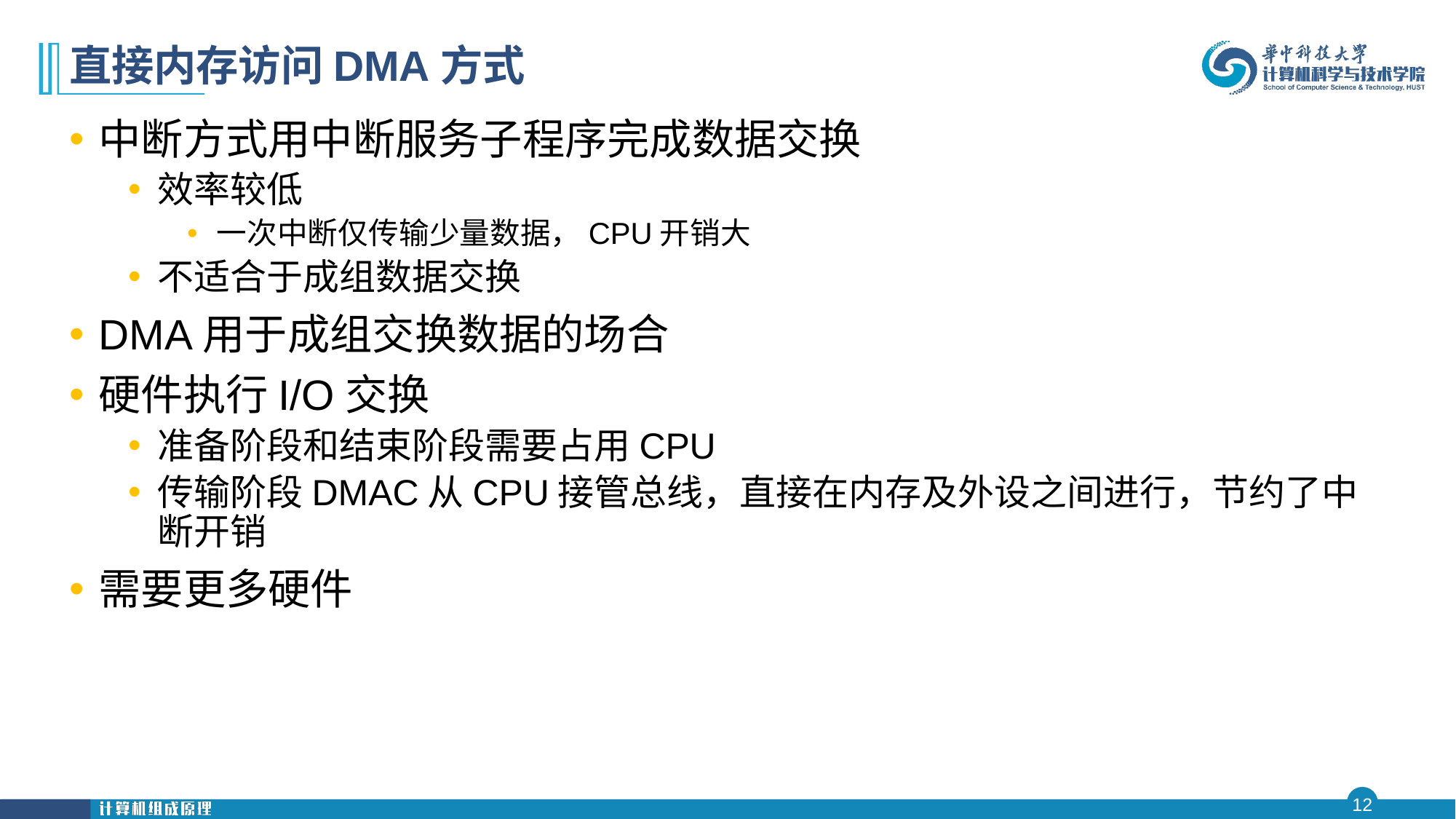

# 直接内存访问DMA方式
中断方式用中断服务子程序完成数据交换
效率较低
一次中断仅传输少量数据，CPU开销大
不适合于成组数据交换
DMA用于成组交换数据的场合
硬件执行I/O交换
准备阶段和结束阶段需要占用CPU
传输阶段DMAC从CPU接管总线，直接在内存及外设之间进行，节约了中断开销
需要更多硬件